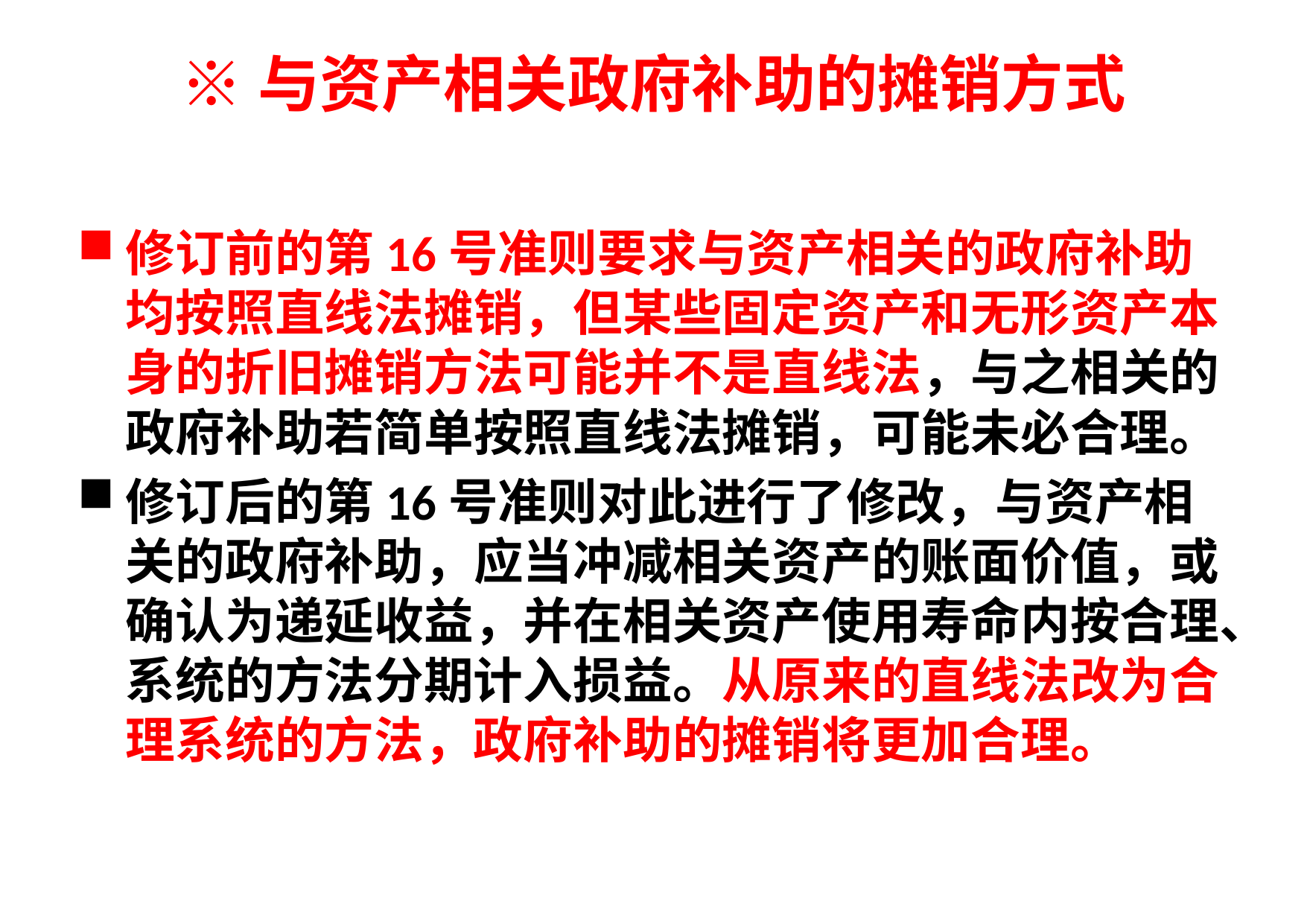

# ※与资产相关政府补助的摊销方式
修订前的第16号准则要求与资产相关的政府补助均按照直线法摊销，但某些固定资产和无形资产本身的折旧摊销方法可能并不是直线法，与之相关的政府补助若简单按照直线法摊销，可能未必合理。
修订后的第16号准则对此进行了修改，与资产相关的政府补助，应当冲减相关资产的账面价值，或确认为递延收益，并在相关资产使用寿命内按合理、系统的方法分期计入损益。从原来的直线法改为合理系统的方法，政府补助的摊销将更加合理。

50